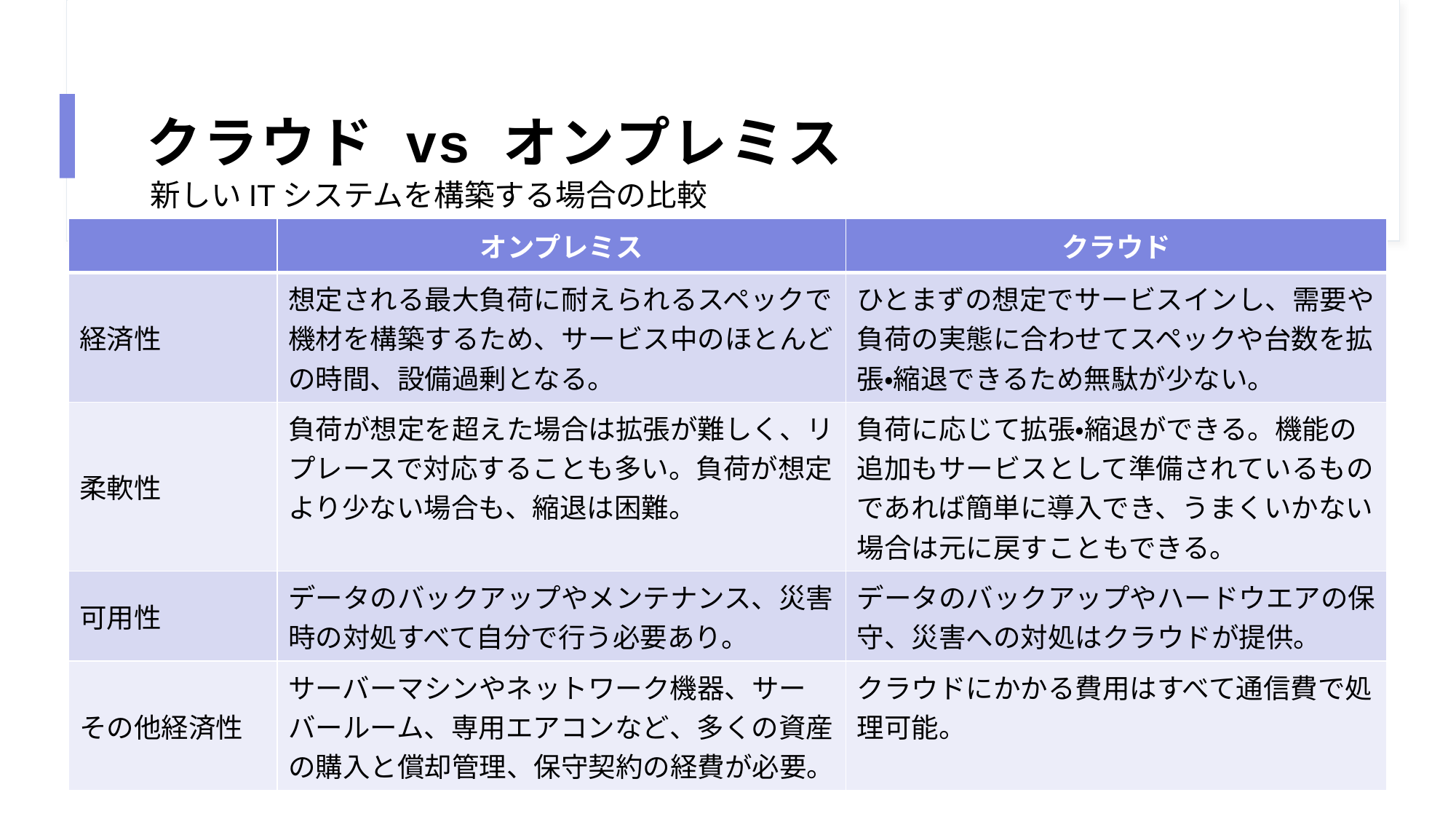

# クラウド vs オンプレミス
新しいITシステムを構築する場合の比較
|  | オンプレミス | クラウド |
| --- | --- | --- |
| 経済性 | 想定される最大負荷に耐えられるスペックで機材を構築するため、サービス中のほとんどの時間、設備過剰となる。 | ひとまずの想定でサービスインし、需要や負荷の実態に合わせてスペックや台数を拡張・縮退できるため無駄が少ない。 |
| 柔軟性 | 負荷が想定を超えた場合は拡張が難しく、リプレースで対応することも多い。負荷が想定より少ない場合も、縮退は困難。 | 負荷に応じて拡張・縮退ができる。機能の追加もサービスとして準備されているものであれば簡単に導入でき、うまくいかない場合は元に戻すこともできる。 |
| 可用性 | データのバックアップやメンテナンス、災害時の対処すべて自分で行う必要あり。 | データのバックアップやハードウエアの保守、災害への対処はクラウドが提供。 |
| その他経済性 | サーバーマシンやネットワーク機器、サーバールーム、専用エアコンなど、多くの資産の購入と償却管理、保守契約の経費が必要。 | クラウドにかかる費用はすべて通信費で処理可能。 |